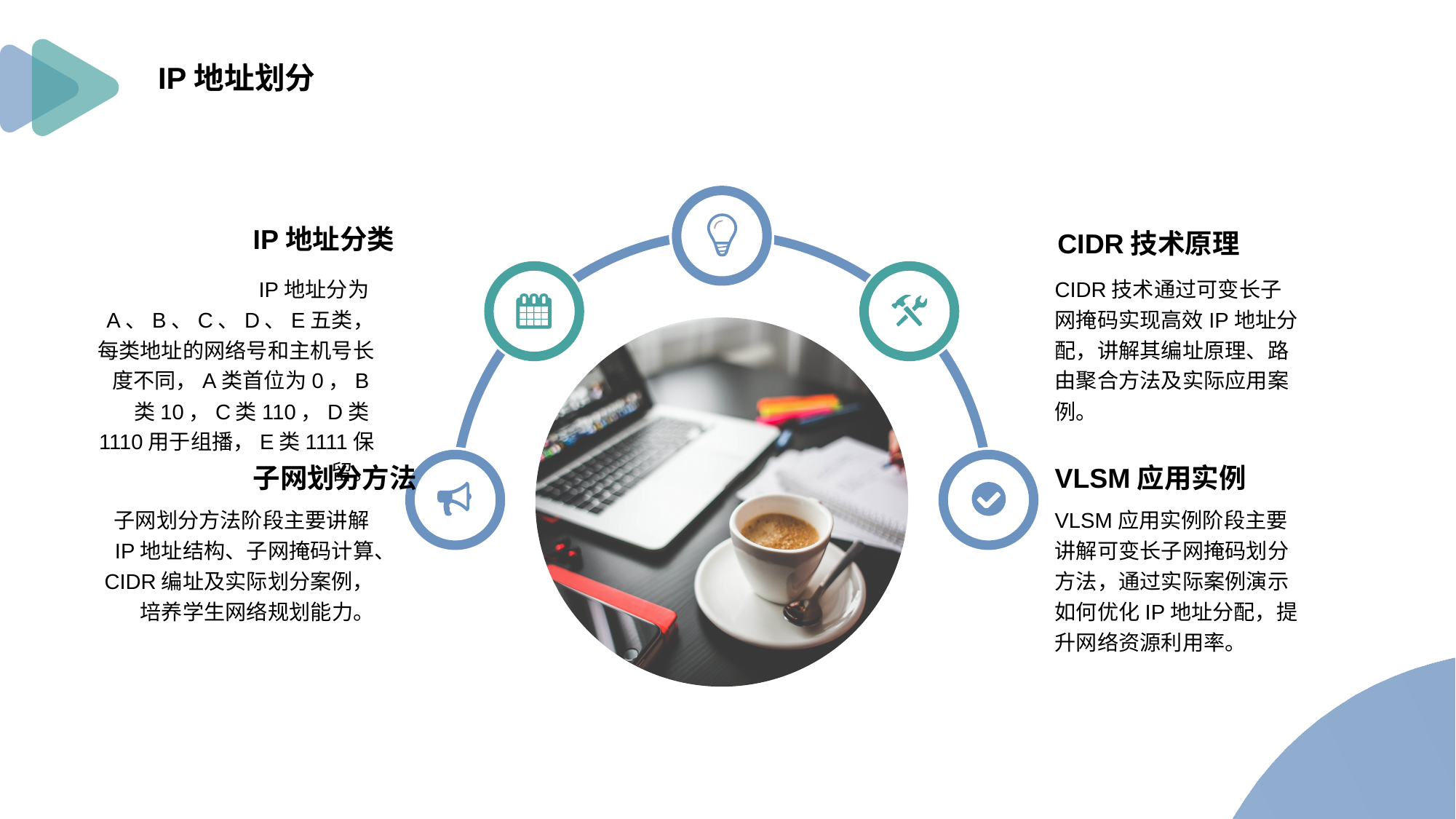

IP地址划分

IP地址分类

CIDR技术原理

IP地址分为A、B、C、D、E五类，每类地址的网络号和主机号长度不同，A类首位为0，B类10，C类110，D类1110用于组播，E类1111保留。
CIDR技术通过可变长子网掩码实现高效IP地址分配，讲解其编址原理、路由聚合方法及实际应用案例。

子网划分方法
VLSM应用实例

子网划分方法阶段主要讲解IP地址结构、子网掩码计算、CIDR编址及实际划分案例，培养学生网络规划能力。
VLSM应用实例阶段主要讲解可变长子网掩码划分方法，通过实际案例演示如何优化IP地址分配，提升网络资源利用率。